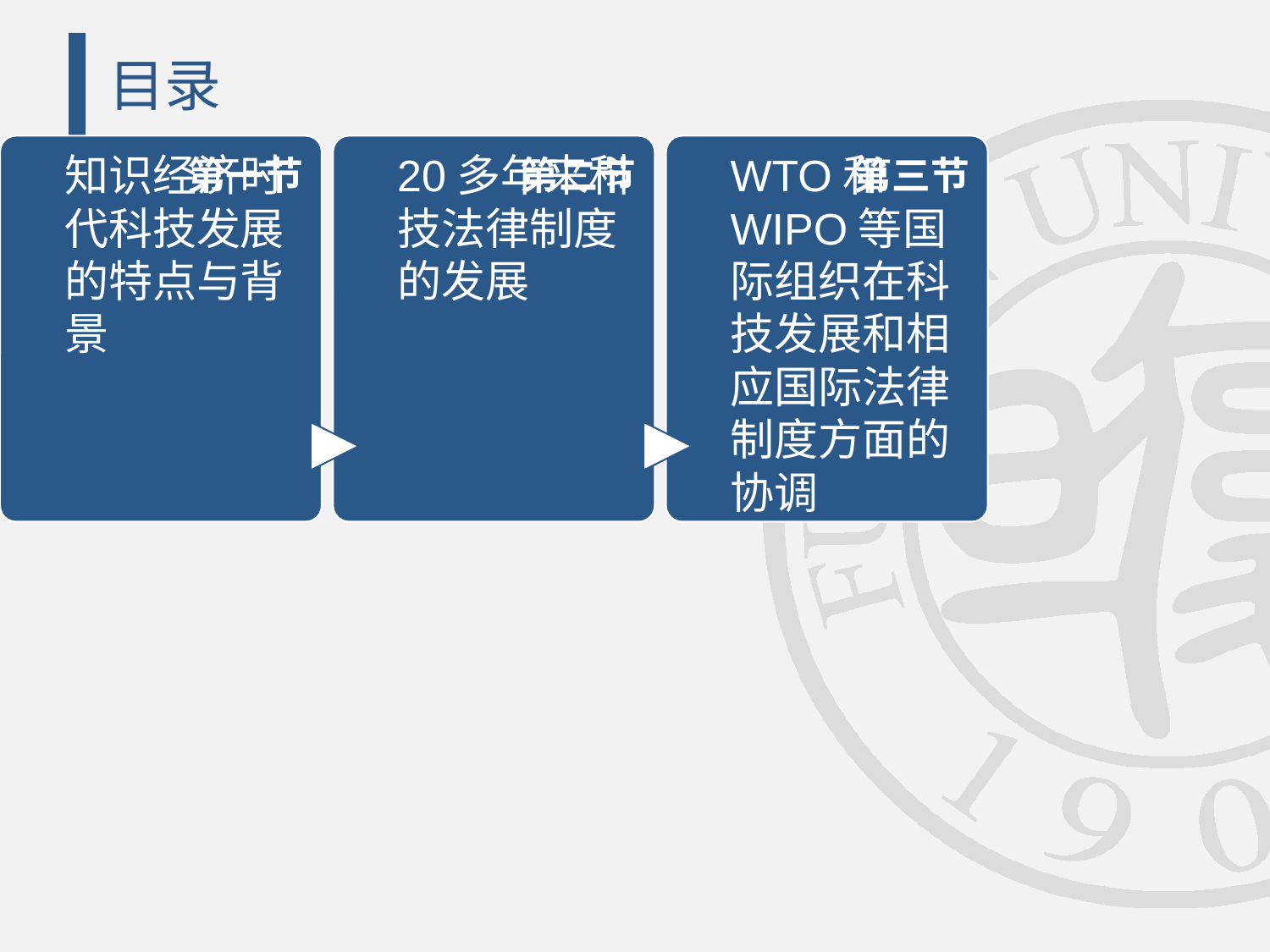

# 目录
第一节
第二节
第三节
知识经济时代科技发展的特点与背景
20多年来科技法律制度的发展
WTO和WIPO等国际组织在科技发展和相应国际法律制度方面的协调